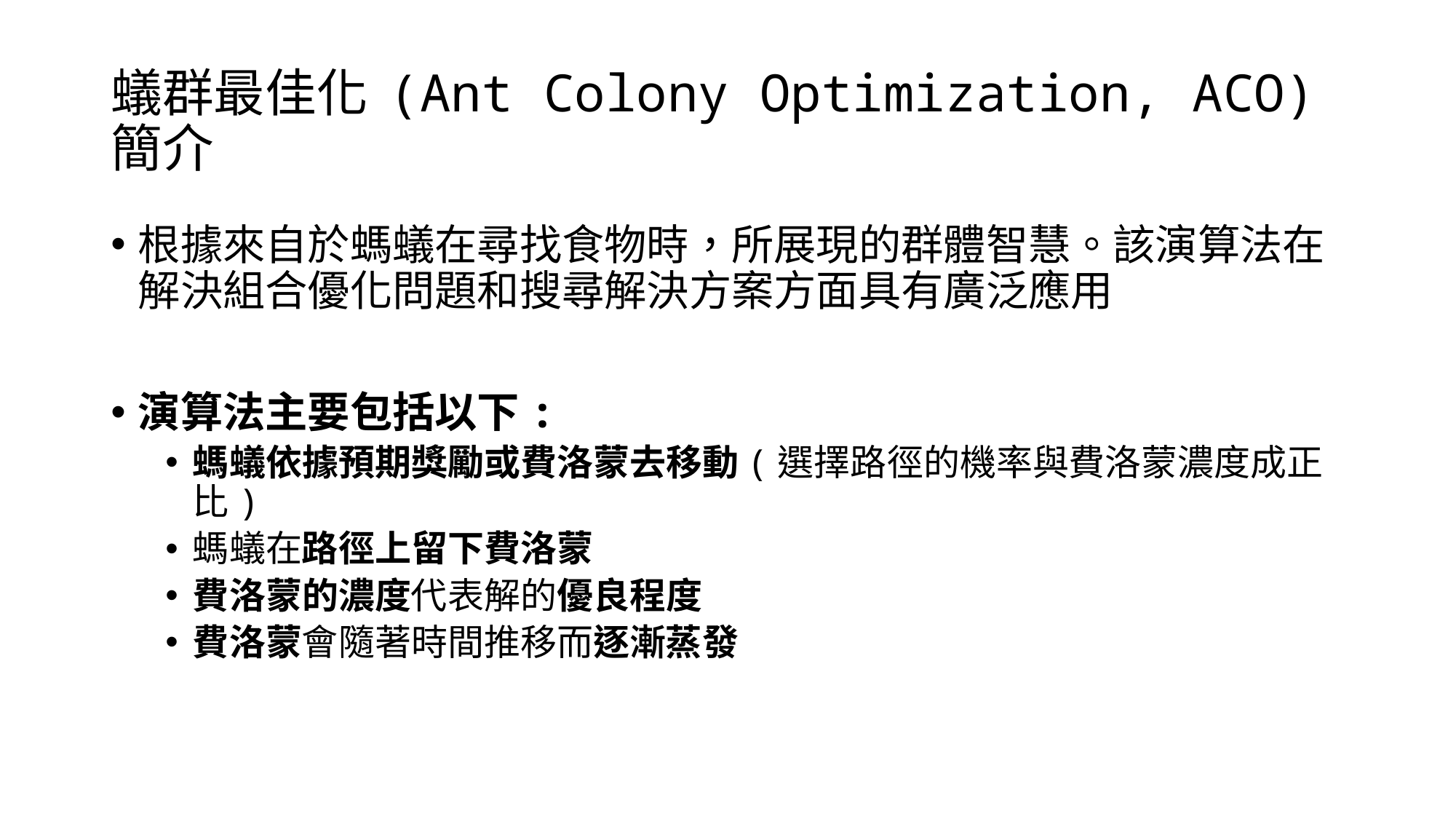

# 蟻群最佳化 (Ant Colony Optimization, ACO) 簡介
根據來自於螞蟻在尋找食物時，所展現的群體智慧。該演算法在解決組合優化問題和搜尋解決方案方面具有廣泛應用

演算法主要包括以下:
螞蟻依據預期獎勵或費洛蒙去移動(選擇路徑的機率與費洛蒙濃度成正比)
螞蟻在路徑上留下費洛蒙
費洛蒙的濃度代表解的優良程度
費洛蒙會隨著時間推移而逐漸蒸發